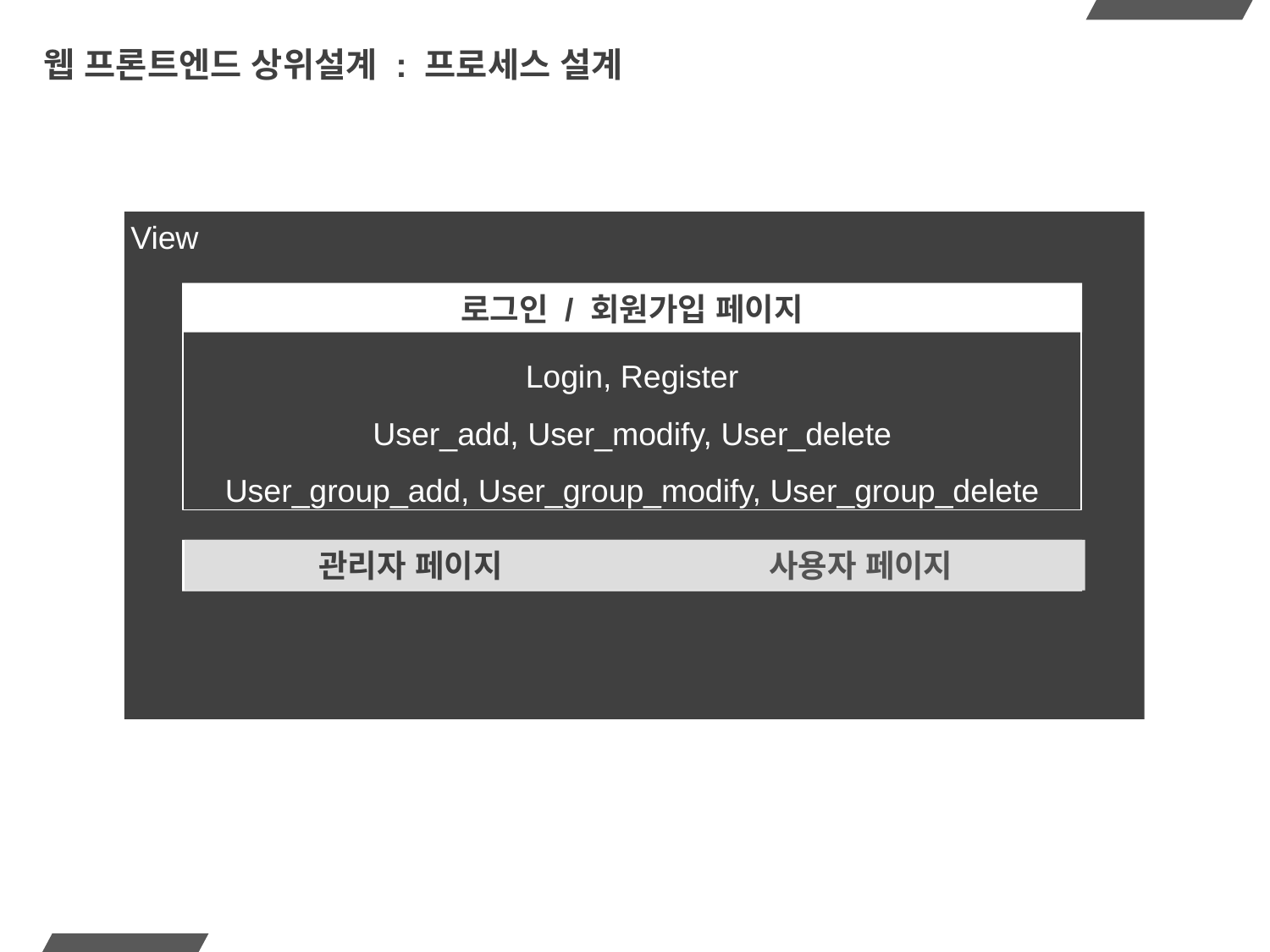

# 웹 프론트엔드 상위설계 : 프로세스 설계
View

로그인 / 회원가입 페이지

Login, Register
User_add, User_modify, User_delete
User_group_add, User_group_modify, User_group_delete

관리자 페이지
사용자 페이지